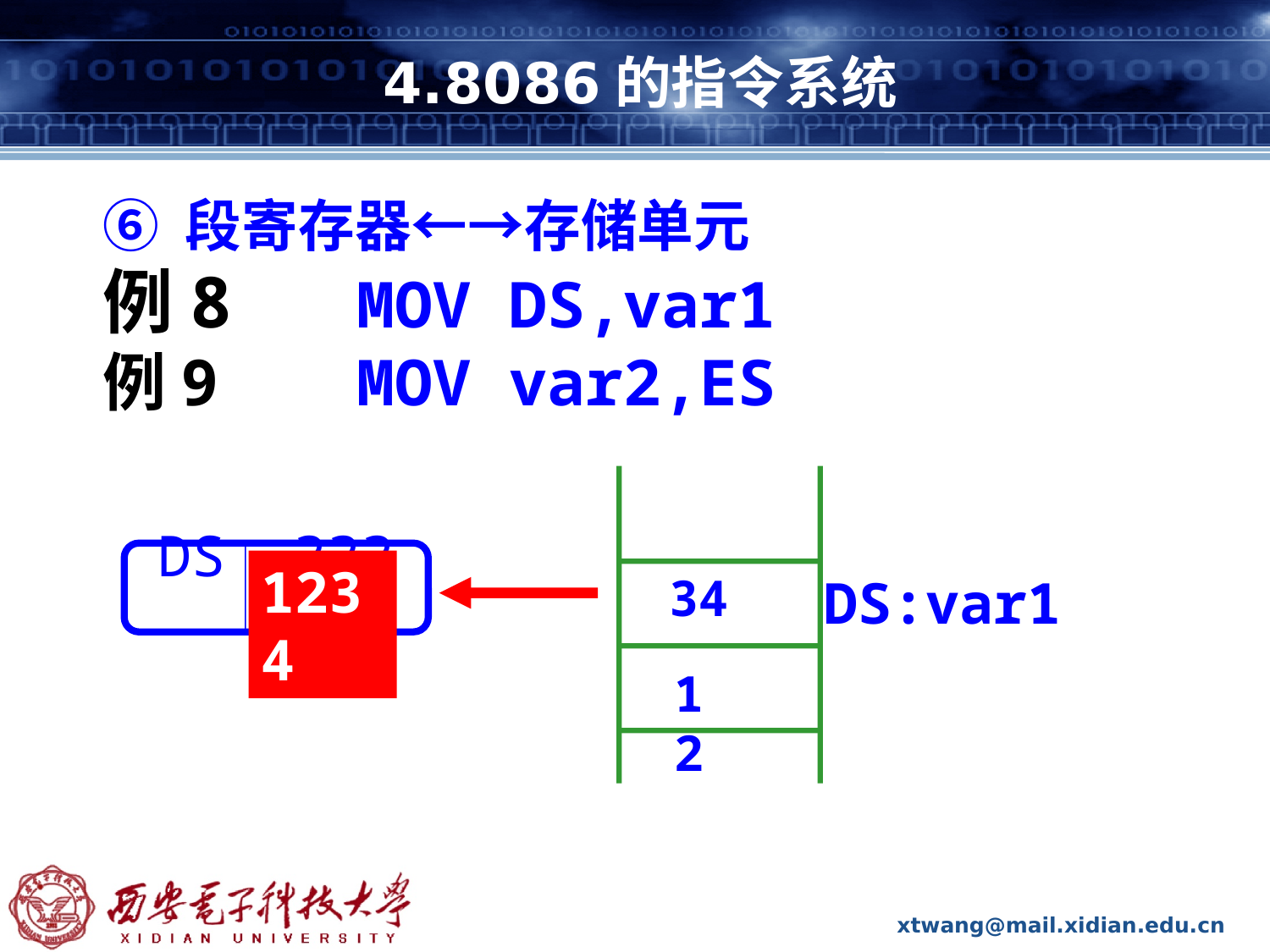

# 4.8086的指令系统
⑥ 段寄存器←→存储单元
例8  	MOV DS,var1
例9  	MOV var2,ES

34
DS:var1

12

DS  ????

1234